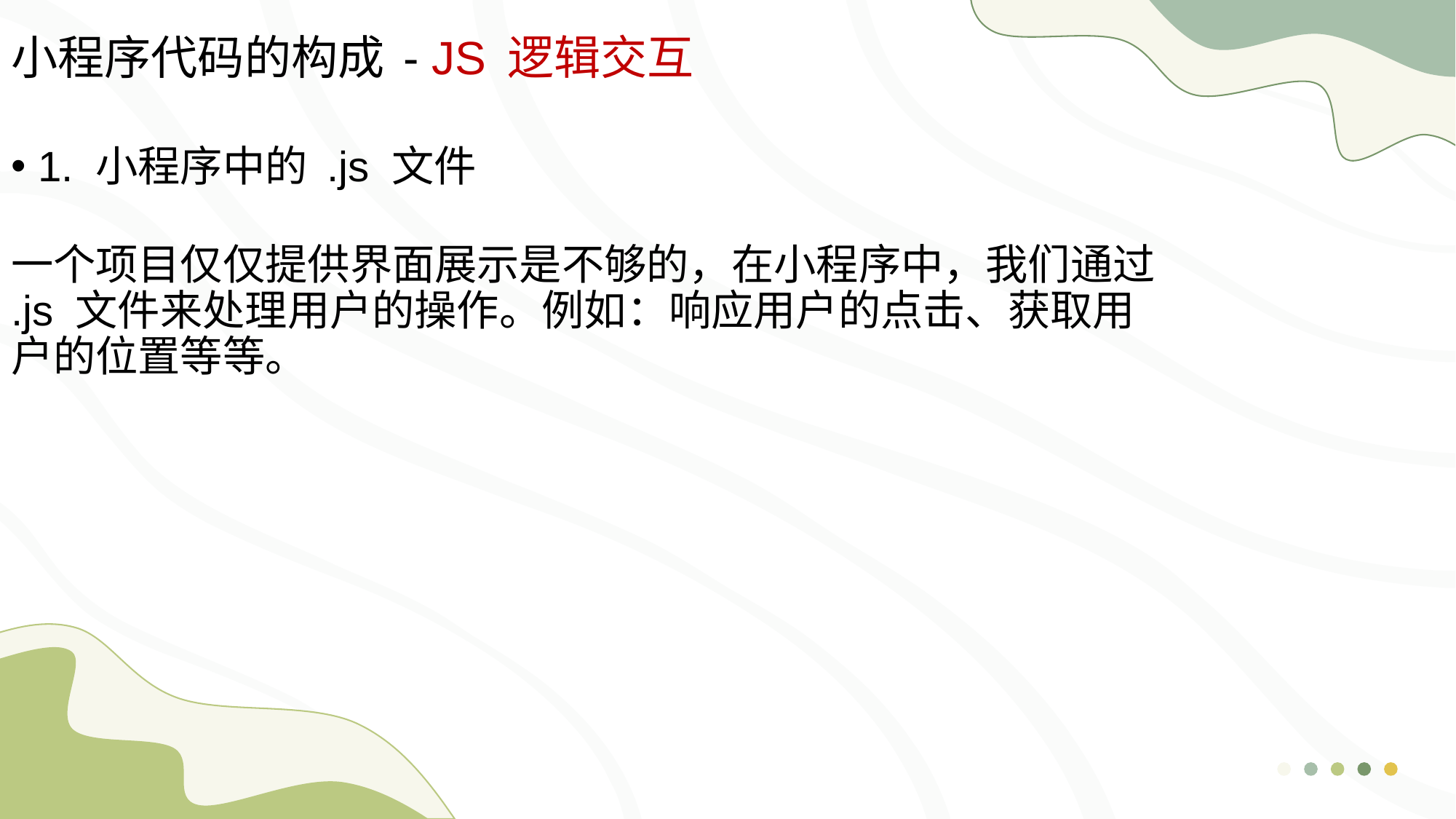

小程序代码的构成 - JS 逻辑交互
1. 小程序中的 .js 文件
一个项目仅仅提供界面展示是不够的，在小程序中，我们通过 .js 文件来处理用户的操作。例如：响应用户的点击、获取用户的位置等等。